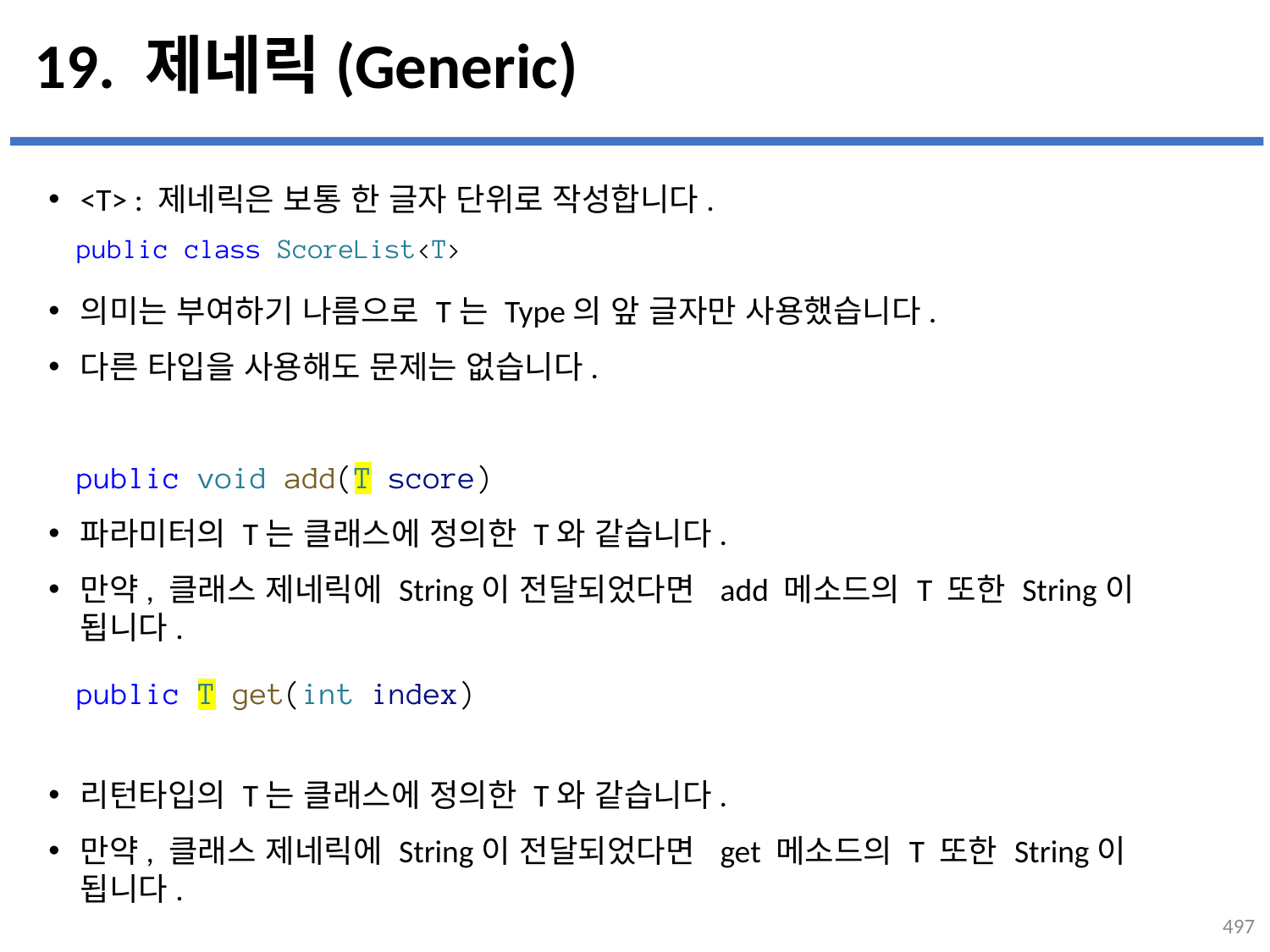

# 19. 제네릭(Generic)
<T> : 제네릭은 보통 한 글자 단위로 작성합니다.

의미는 부여하기 나름으로 T는 Type의 앞 글자만 사용했습니다.
다른 타입을 사용해도 문제는 없습니다.

파라미터의 T는 클래스에 정의한 T와 같습니다.
만약, 클래스 제네릭에 String이 전달되었다면  add 메소드의 T 또한 String이 됩니다.

리턴타입의 T는 클래스에 정의한 T와 같습니다.
만약, 클래스 제네릭에 String이 전달되었다면  get 메소드의 T 또한 String이 됩니다.
public class ScoreList<T>
...

설명
public void add(T score)
public T get(int index)
497